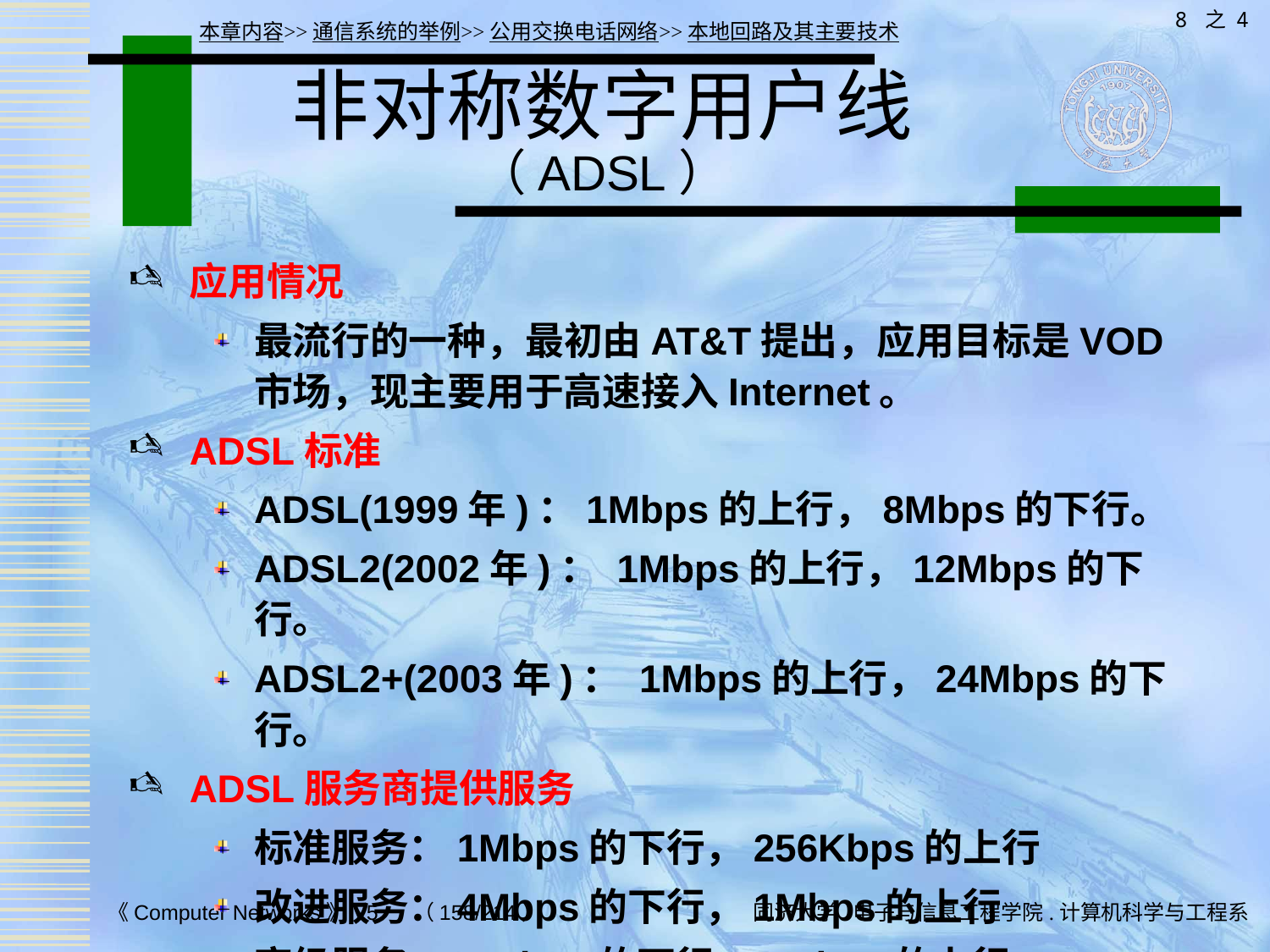

8 之 4
本章内容>>通信系统的举例>>公用交换电话网络>>本地回路及其主要技术
# 非对称数字用户线 （ADSL）
应用情况
最流行的一种，最初由AT&T提出，应用目标是VOD市场，现主要用于高速接入Internet。
ADSL标准
ADSL(1999年)：1Mbps的上行，8Mbps的下行。
ADSL2(2002年)： 1Mbps的上行，12Mbps的下行。
ADSL2+(2003年)： 1Mbps的上行，24Mbps的下行。
ADSL服务商提供服务
标准服务：1Mbps的下行，256Kbps的上行
改进服务：4Mbps的下行，1Mbps的上行
高级服务： 8Mbps的下行，2Mbps的上行